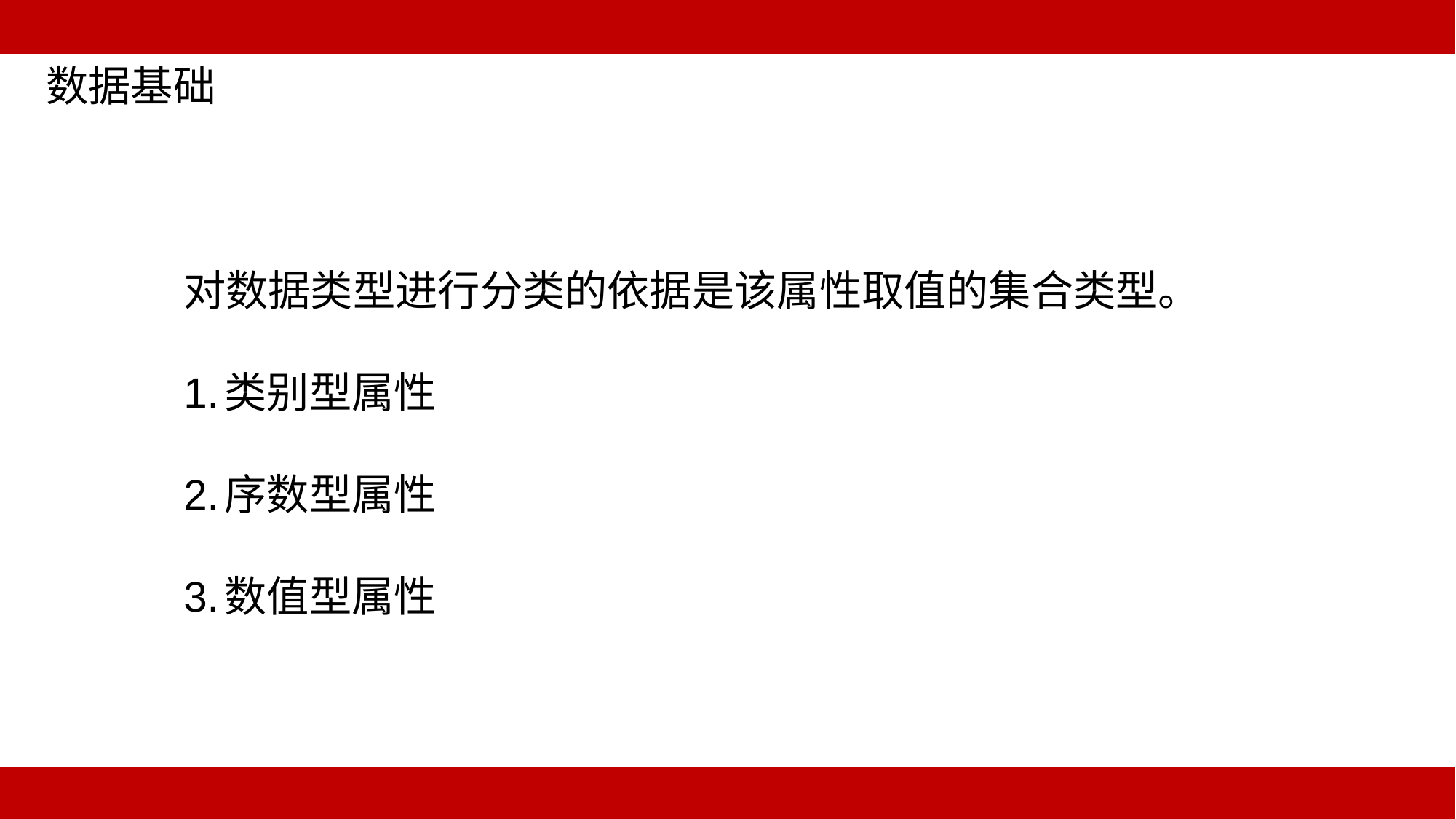

数据基础
对数据类型进行分类的依据是该属性取值的集合类型。
类别型属性
序数型属性
数值型属性